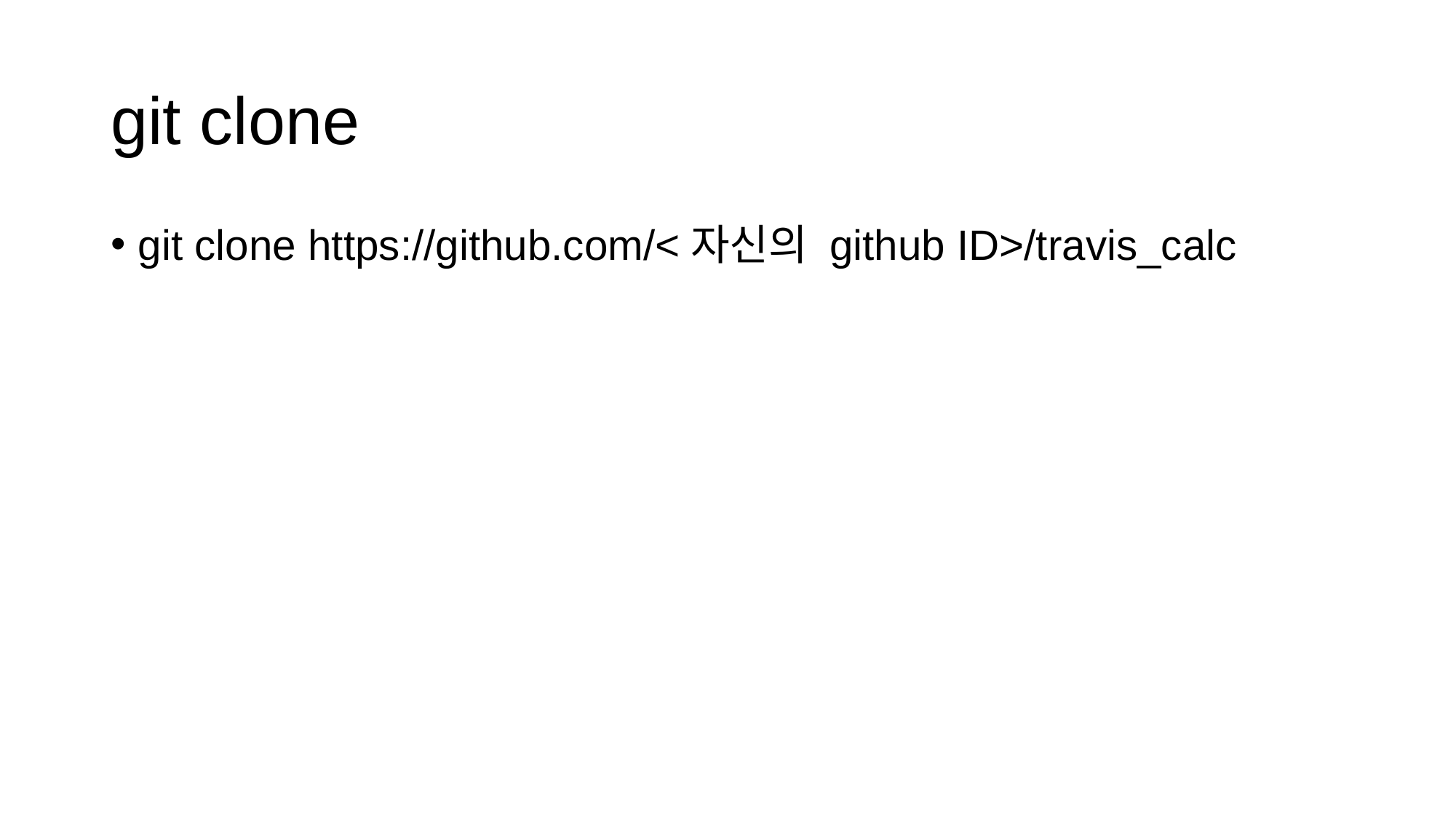

# git clone
git clone https://github.com/<자신의 github ID>/travis_calc